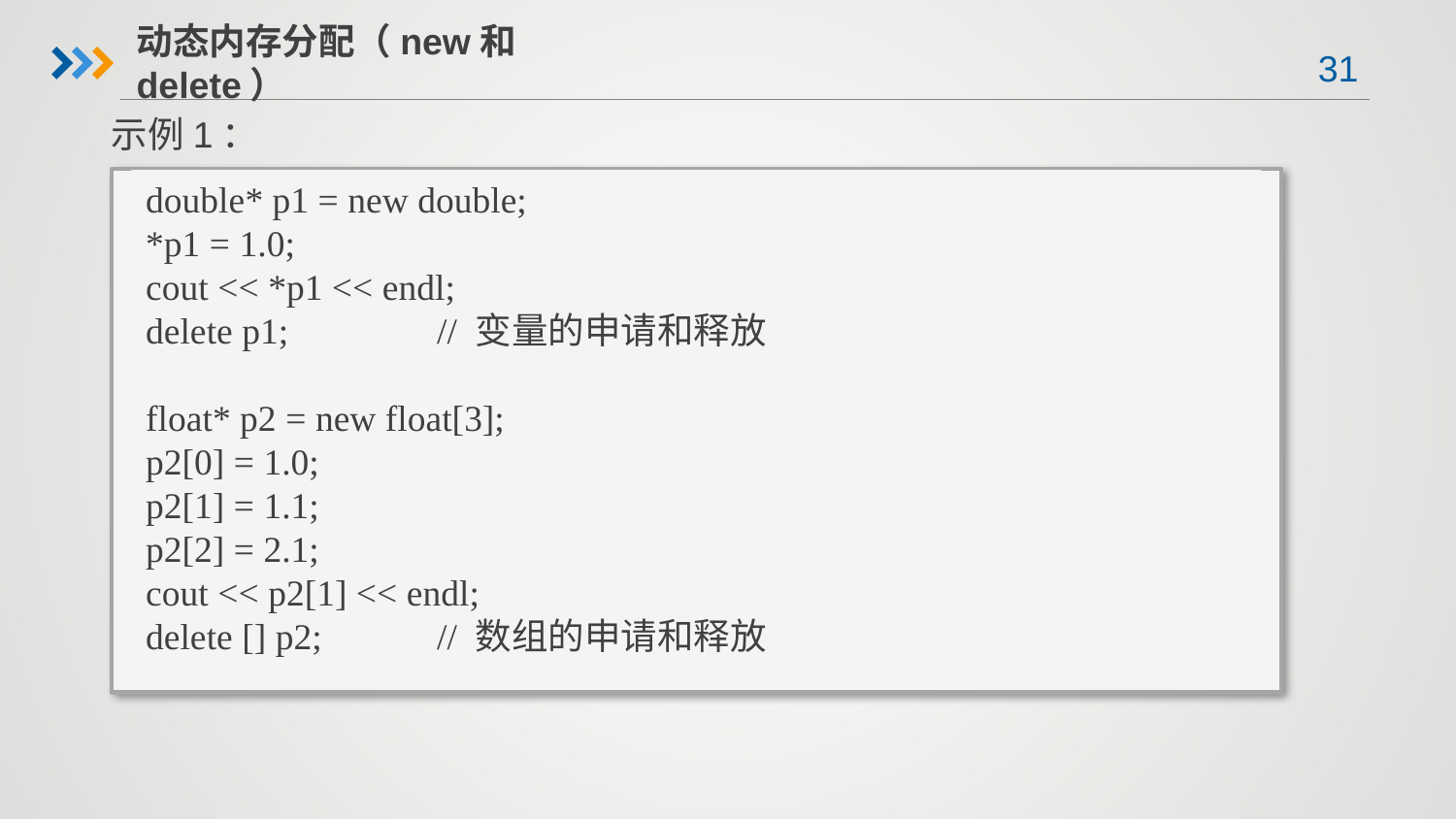

动态内存分配（new和delete）
示例1：

double* p1 = new double;
*p1 = 1.0;
cout << *p1 << endl;
delete p1;		// 变量的申请和释放

float* p2 = new float[3];
p2[0] = 1.0;
p2[1] = 1.1;
p2[2] = 2.1;
cout << p2[1] << endl;
delete [] p2;	// 数组的申请和释放